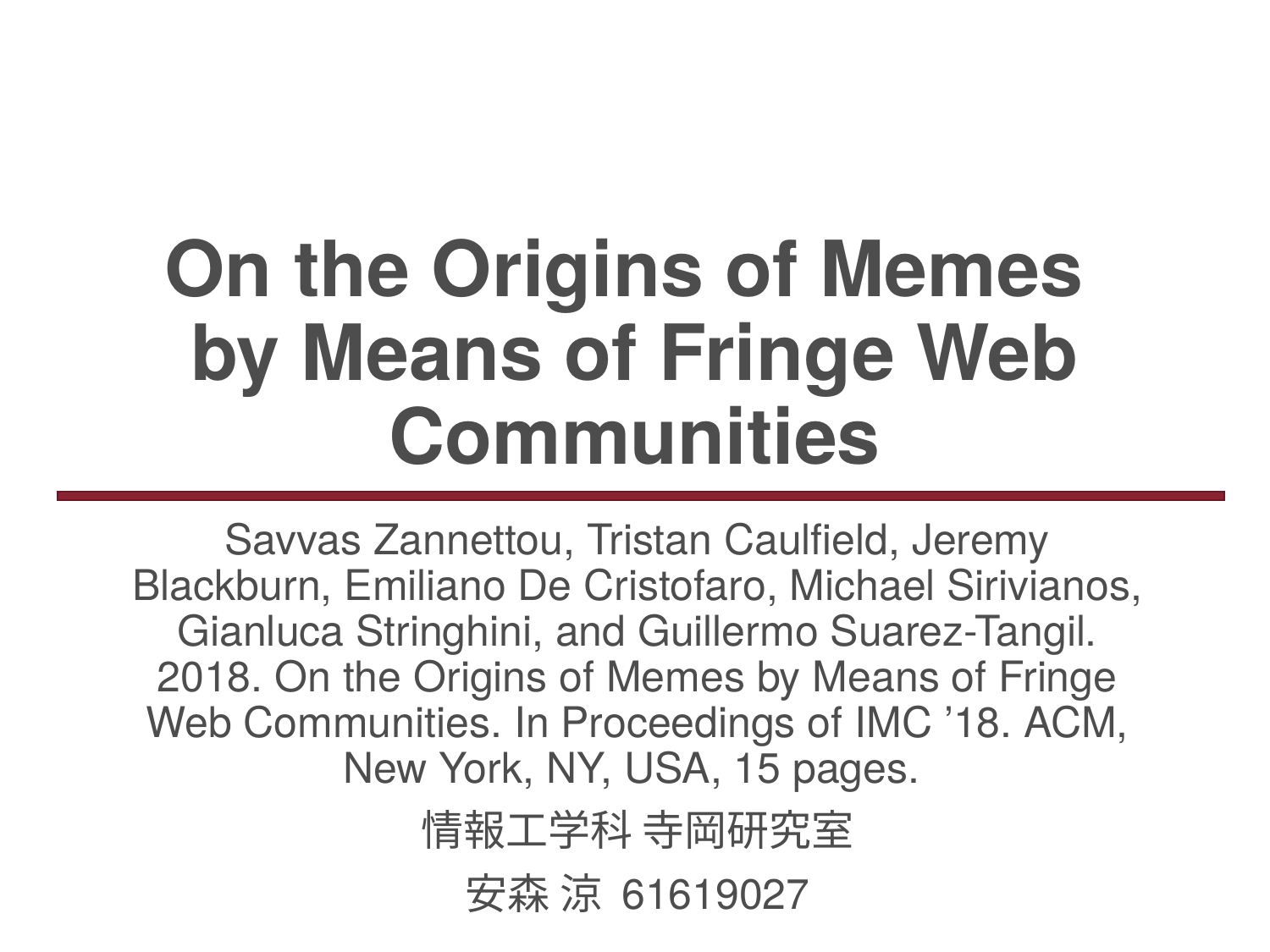

# On the Origins of Memes by Means of Fringe Web Communities
Savvas Zannettou, Tristan Caulfield, Jeremy Blackburn, Emiliano De Cristofaro, Michael Sirivianos, Gianluca Stringhini, and Guillermo Suarez-Tangil. 2018. On the Origins of Memes by Means of Fringe Web Communities. In Proceedings of IMC ’18. ACM, New York, NY, USA, 15 pages.
情報工学科 寺岡研究室
安森 涼 61619027